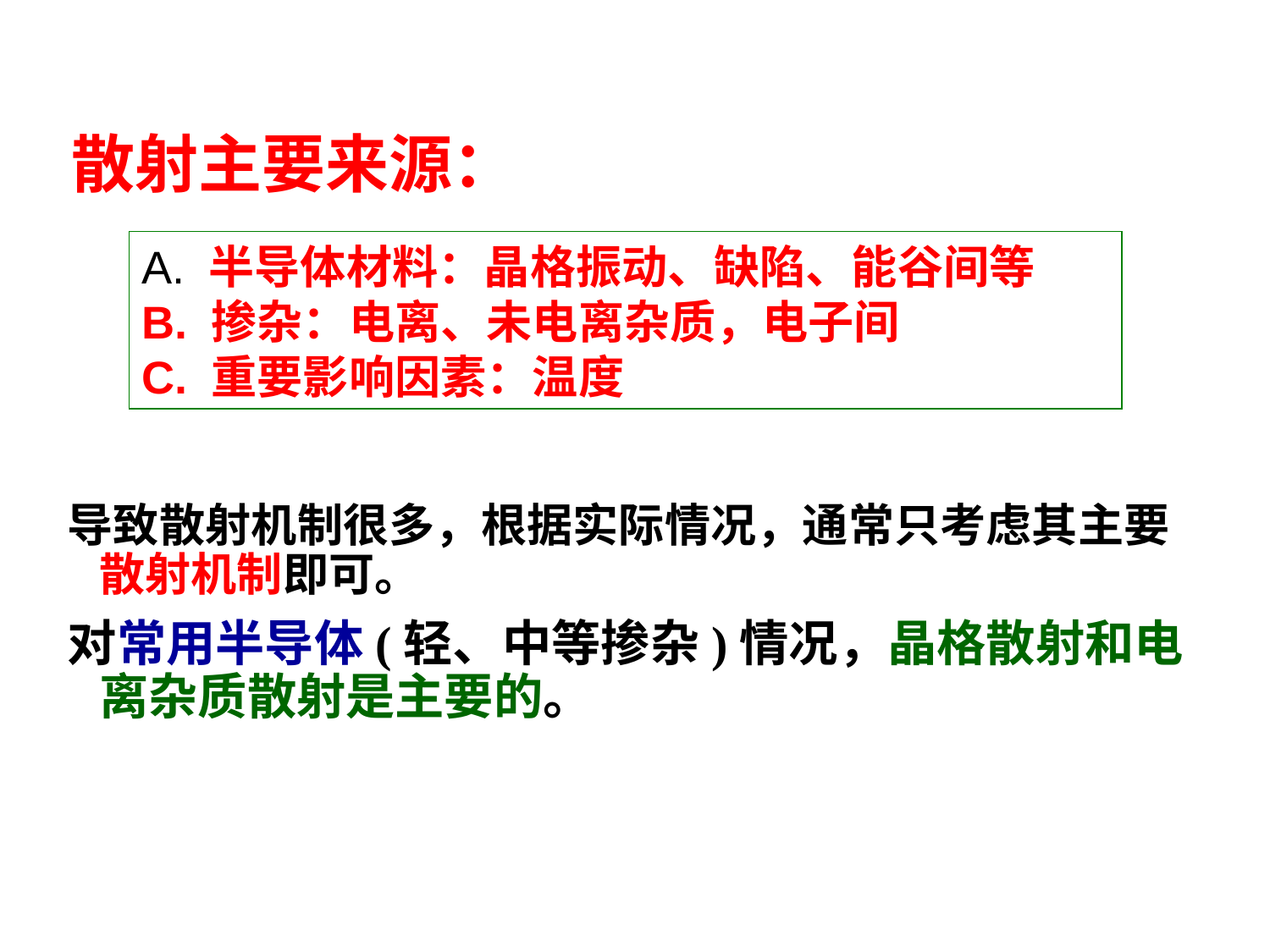

散射主要来源：
A. 半导体材料：晶格振动、缺陷、能谷间等
B. 掺杂：电离、未电离杂质，电子间
C. 重要影响因素：温度
导致散射机制很多，根据实际情况，通常只考虑其主要散射机制即可。
对常用半导体(轻、中等掺杂)情况，晶格散射和电离杂质散射是主要的。